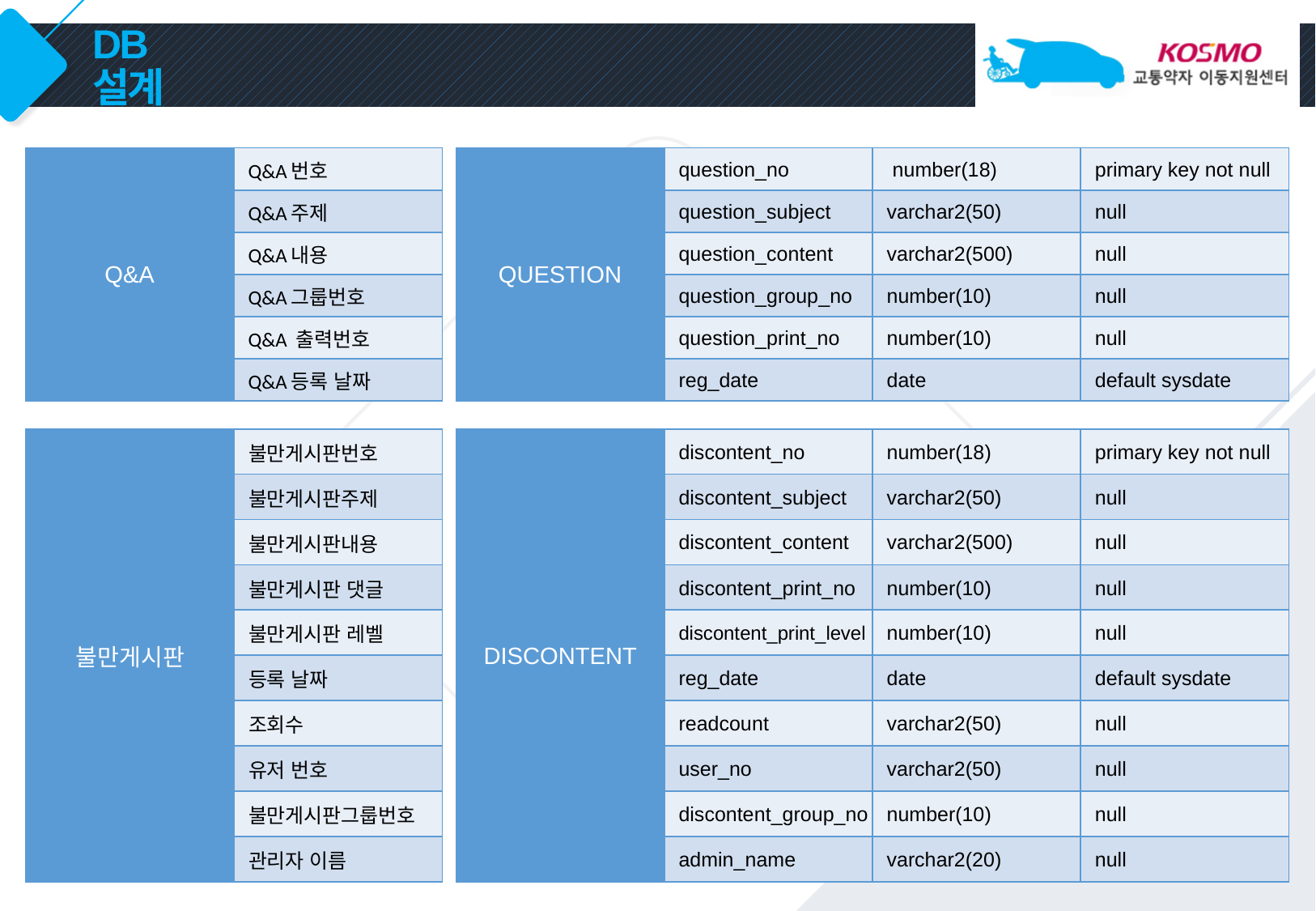

# DB 설계

| Q&A | Q&A번호 |
| --- | --- |
|  | Q&A주제 |
|  | Q&A내용 |
|  | Q&A그룹번호 |
|  | Q&A 출력번호 |
|  | Q&A등록 날짜 |
| QUESTION | question\_no | number(18) | primary key not null |
| --- | --- | --- | --- |
|  | question\_subject | varchar2(50) | null |
|  | question\_content | varchar2(500) | null |
|  | question\_group\_no | number(10) | null |
|  | question\_print\_no | number(10) | null |
|  | reg\_date | date | default sysdate |

| DISCONTENT | discontent\_no | number(18) | primary key not null |
| --- | --- | --- | --- |
|  | discontent\_subject | varchar2(50) | null |
|  | discontent\_content | varchar2(500) | null |
|  | discontent\_print\_no | number(10) | null |
|  | discontent\_print\_level | number(10) | null |
|  | reg\_date | date | default sysdate |
|  | readcount | varchar2(50) | null |
|  | user\_no | varchar2(50) | null |
|  | discontent\_group\_no | number(10) | null |
|  | admin\_name | varchar2(20) | null |
| 불만게시판 | 불만게시판번호 |
| --- | --- |
|  | 불만게시판주제 |
|  | 불만게시판내용 |
|  | 불만게시판 댓글 |
|  | 불만게시판 레벨 |
|  | 등록 날짜 |
|  | 조회수 |
|  | 유저 번호 |
|  | 불만게시판그룹번호 |
|  | 관리자 이름 |